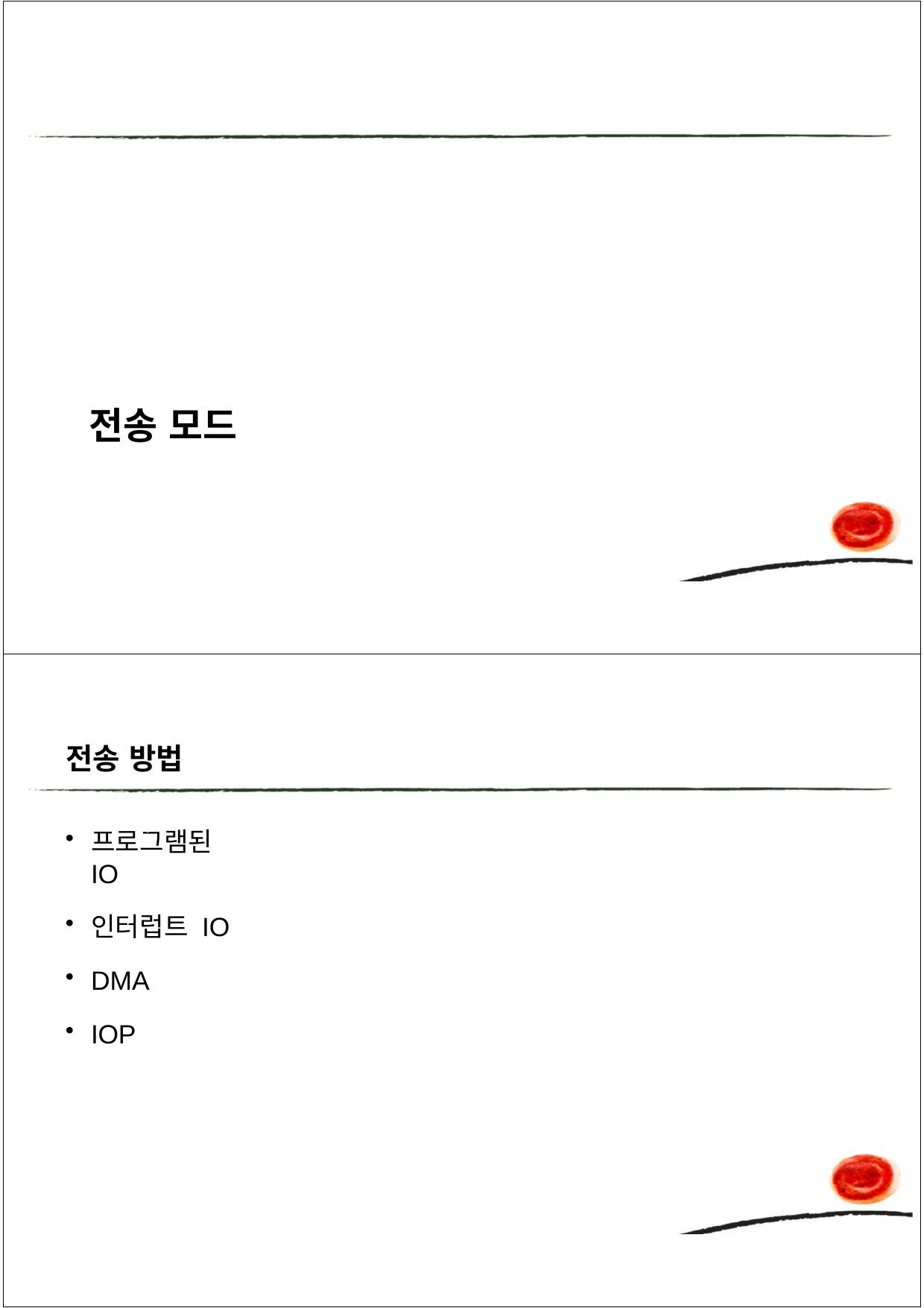

# 전송 모드

전송 방법

4
프로그램된 IO
인터럽트 IO
DMA
IOP